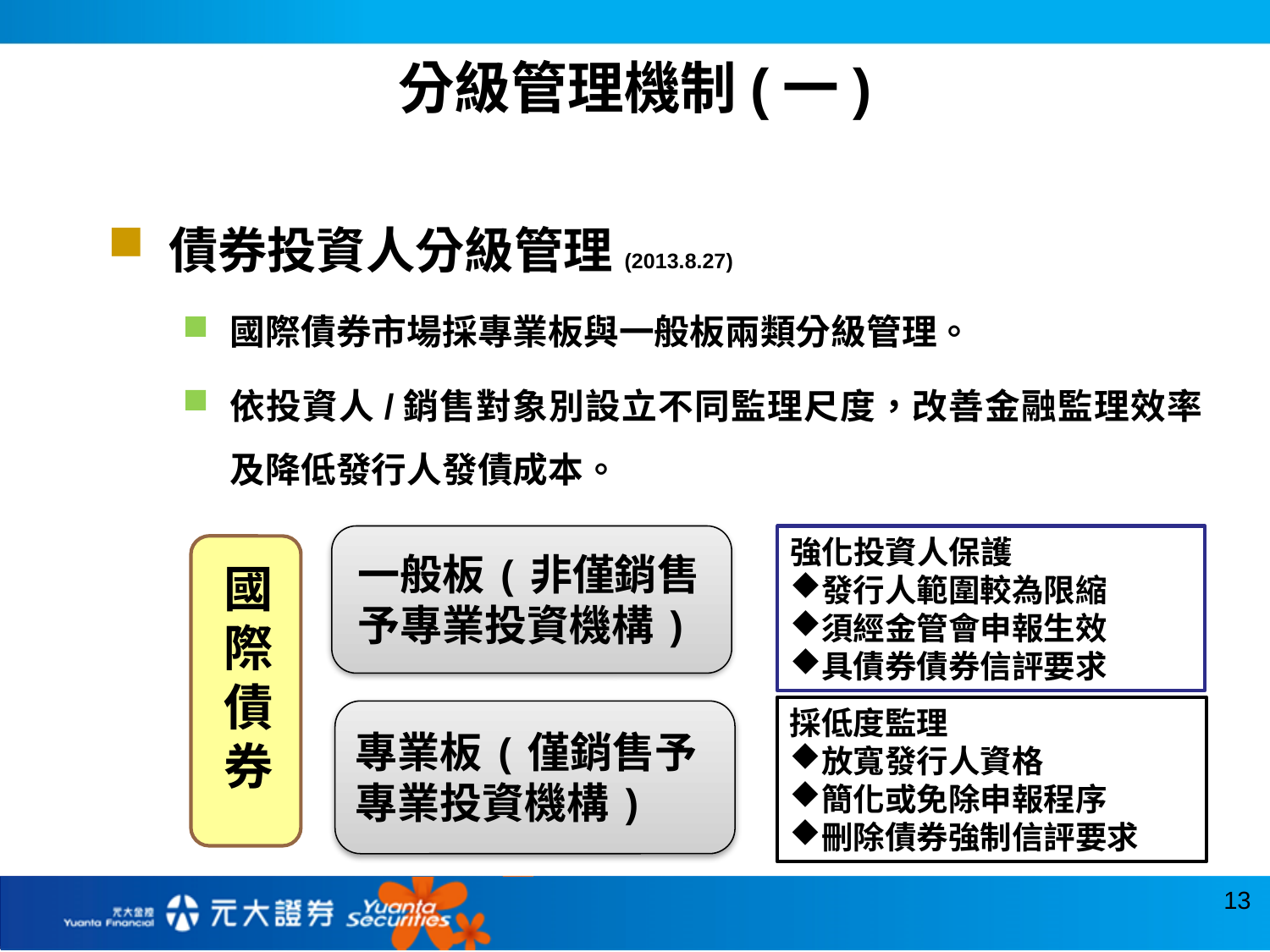

分級管理機制(一)
債券投資人分級管理(2013.8.27)
國際債券市場採專業板與一般板兩類分級管理。
依投資人/銷售對象別設立不同監理尺度，改善金融監理效率及降低發行人發債成本。

強化投資人保護
發行人範圍較為限縮
須經金管會申報生效
具債券債券信評要求

一般板(非僅銷售予專業投資機構)
國際債券
採低度監理
放寬發行人資格
簡化或免除申報程序
刪除債券強制信評要求

專業板(僅銷售予專業投資機構)